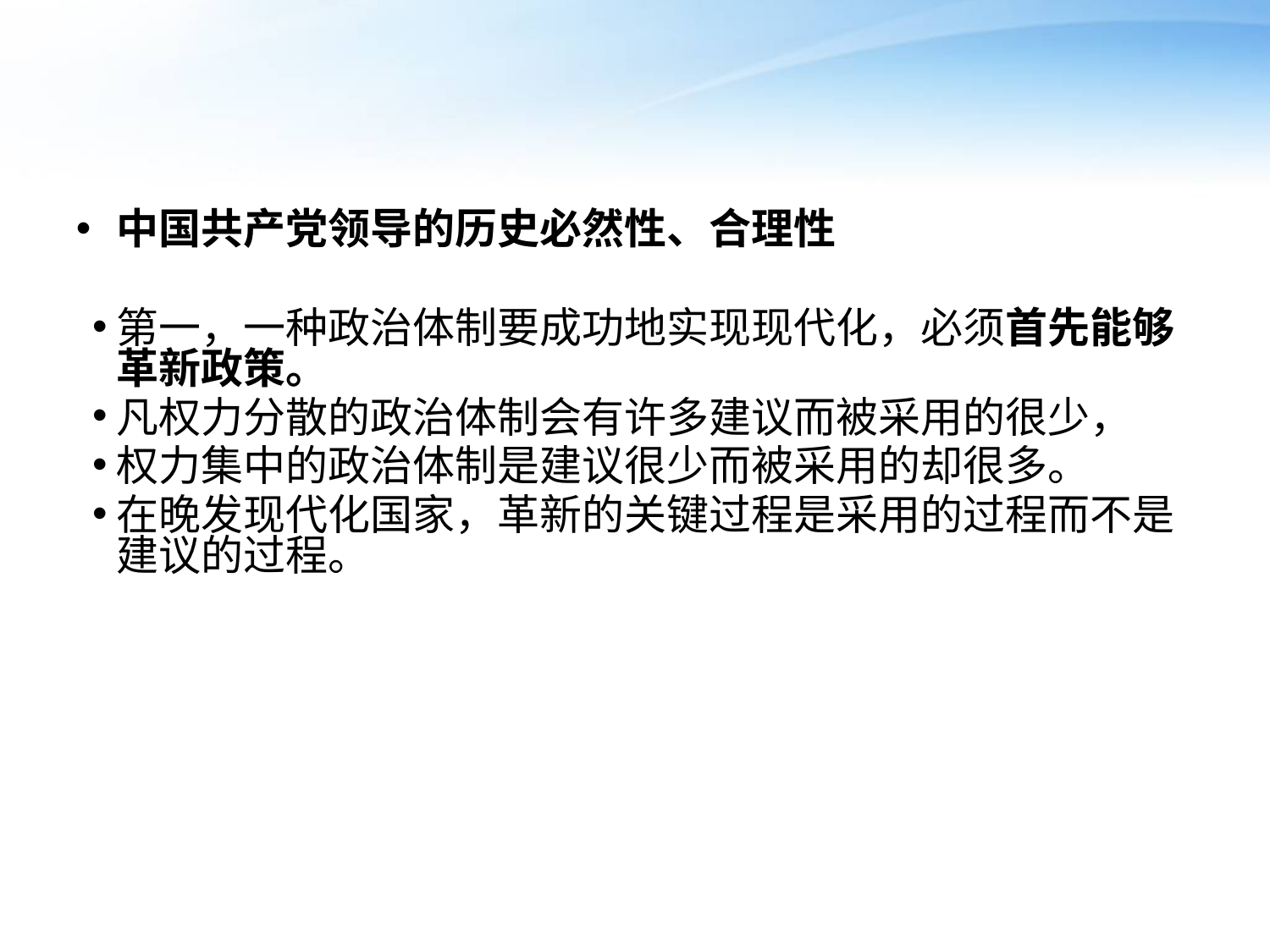

#
中国共产党领导的历史必然性、合理性

第一，一种政治体制要成功地实现现代化，必须首先能够革新政策。
凡权力分散的政治体制会有许多建议而被采用的很少，
权力集中的政治体制是建议很少而被采用的却很多。
在晚发现代化国家，革新的关键过程是采用的过程而不是建议的过程。